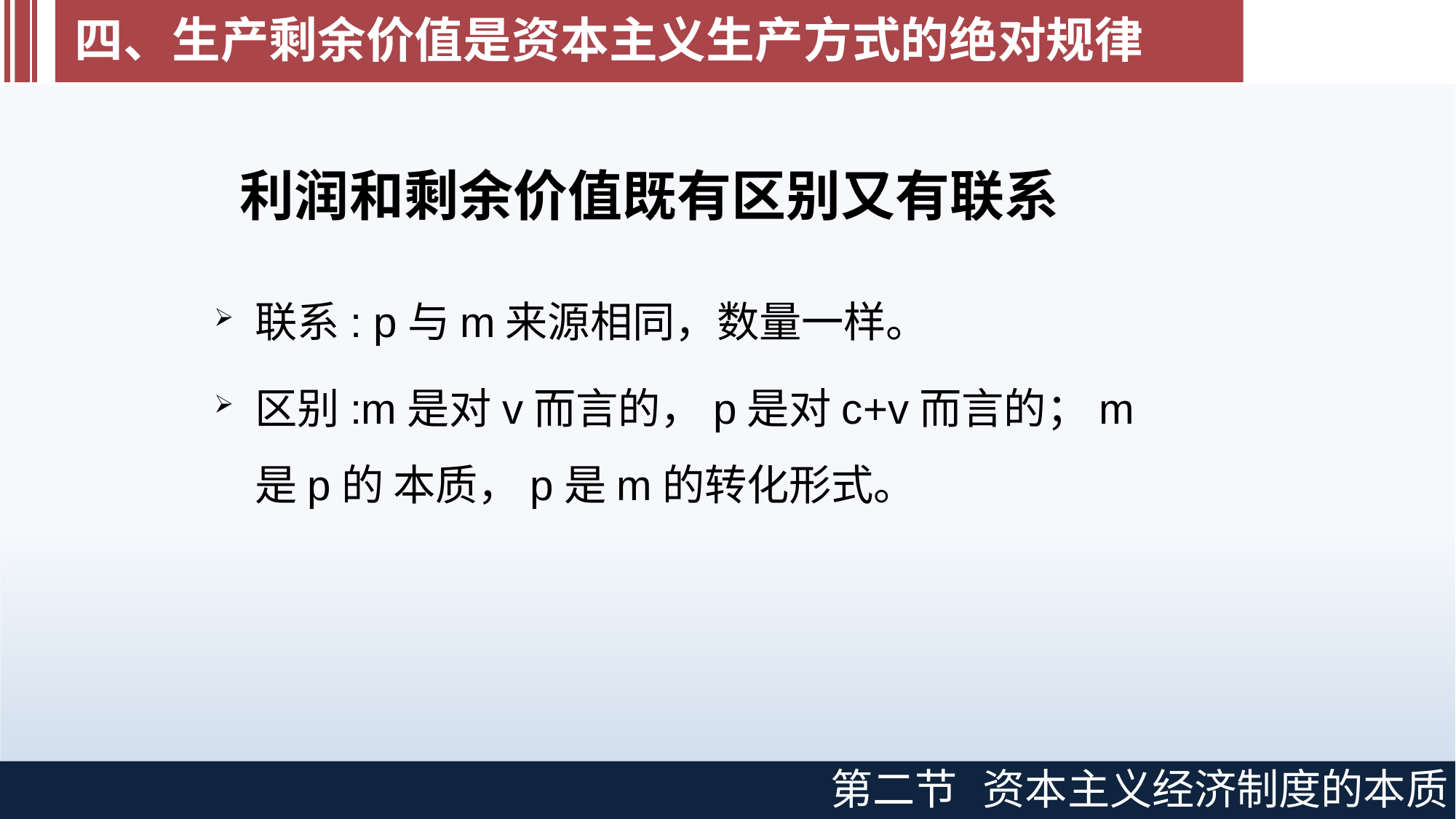

# 四、生产剩余价值是资本主义生产方式的绝对规律

利润和剩余价值既有区别又有联系

联系: p与m来源相同，数量一样。
区别:m是对v而言的，p是对c+v而言的；m是p的 本质，p是m的转化形式。
第二节
资本主义经济制度的本质